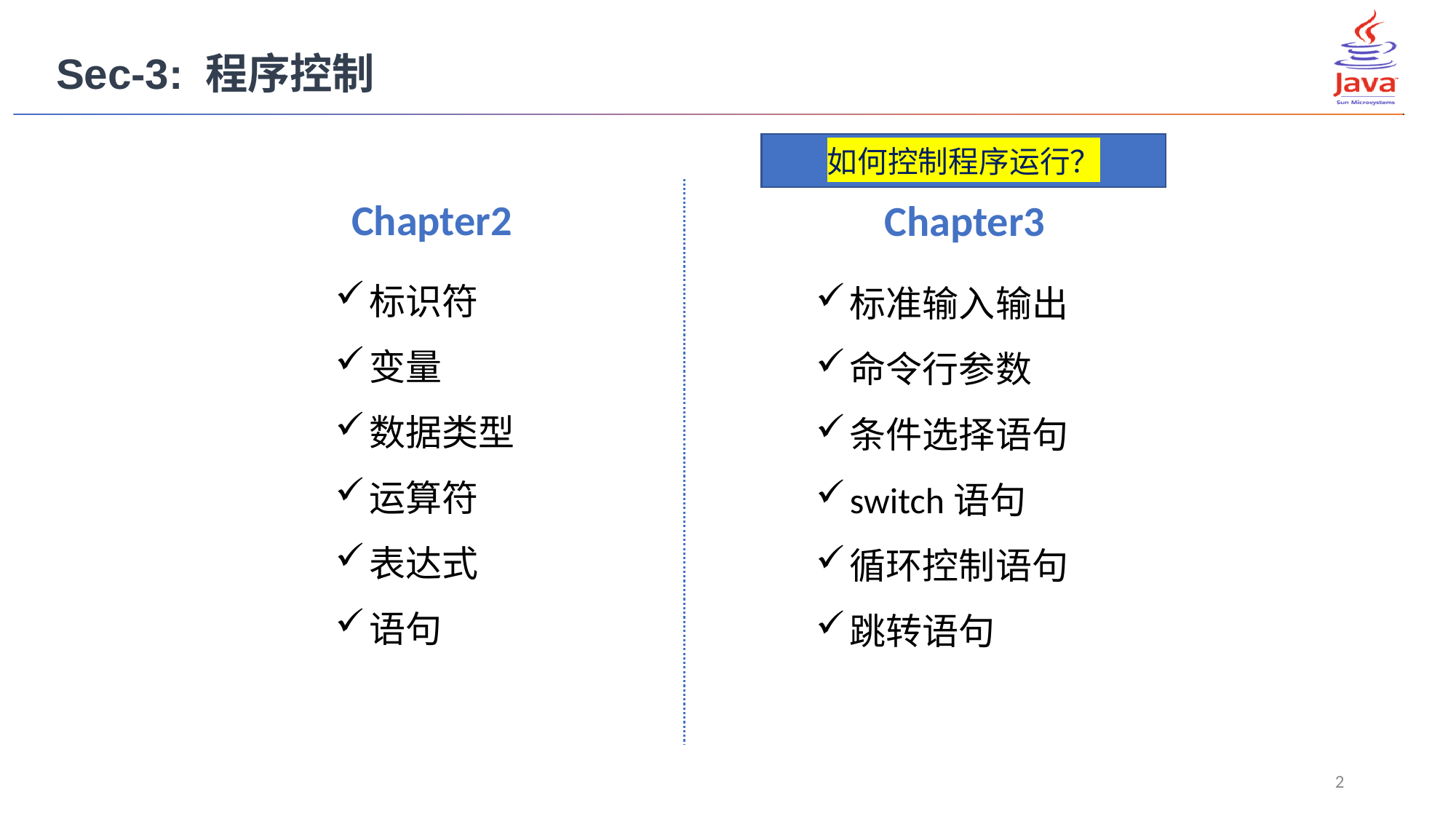

Sec-3: 程序控制
如何控制程序运行？
Chapter2
Chapter3
标识符
变量
数据类型
运算符
表达式
语句
标准输入输出
命令行参数
条件选择语句
switch语句
循环控制语句
跳转语句
2